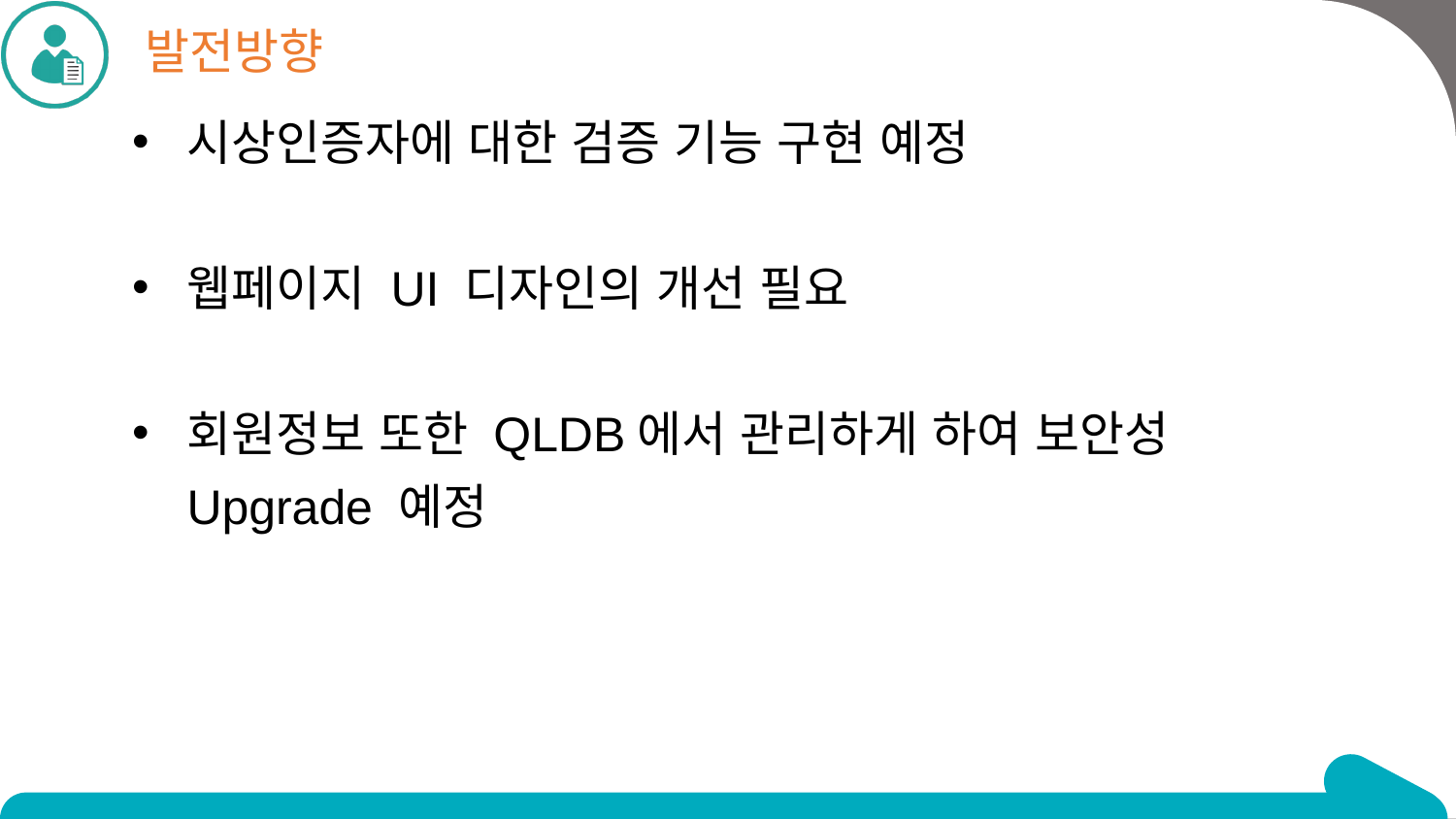

발전방향
시상인증자에 대한 검증 기능 구현 예정
웹페이지 UI 디자인의 개선 필요
회원정보 또한 QLDB에서 관리하게 하여 보안성 Upgrade 예정